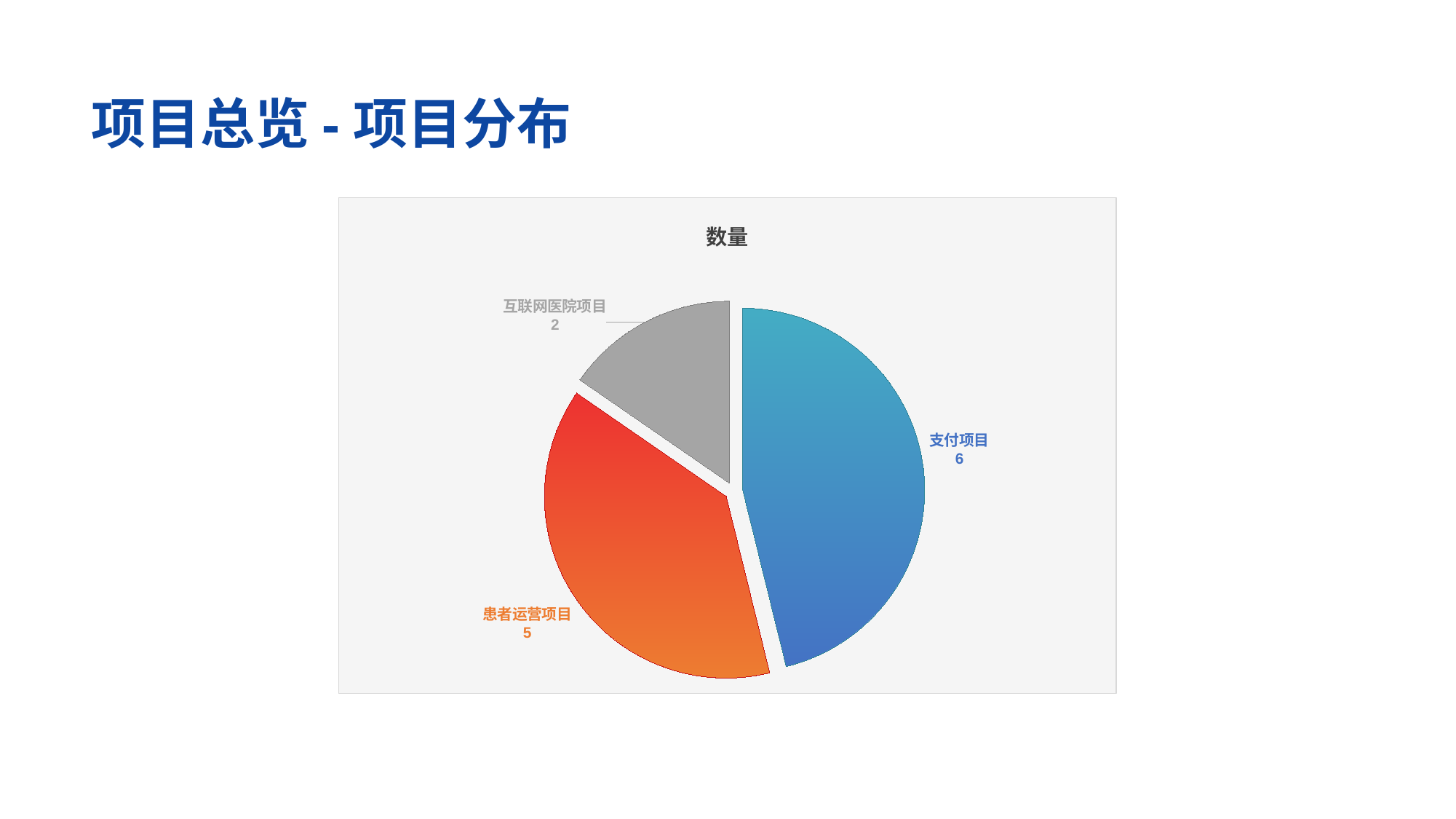

项目总览-项目分布

### Chart: 数量

| Category | 数量 |
|---|---|
| 支付项目 | 6.0 |
| 患者运营项目 | 5.0 |
| 互联网医院项目 | 2.0 |